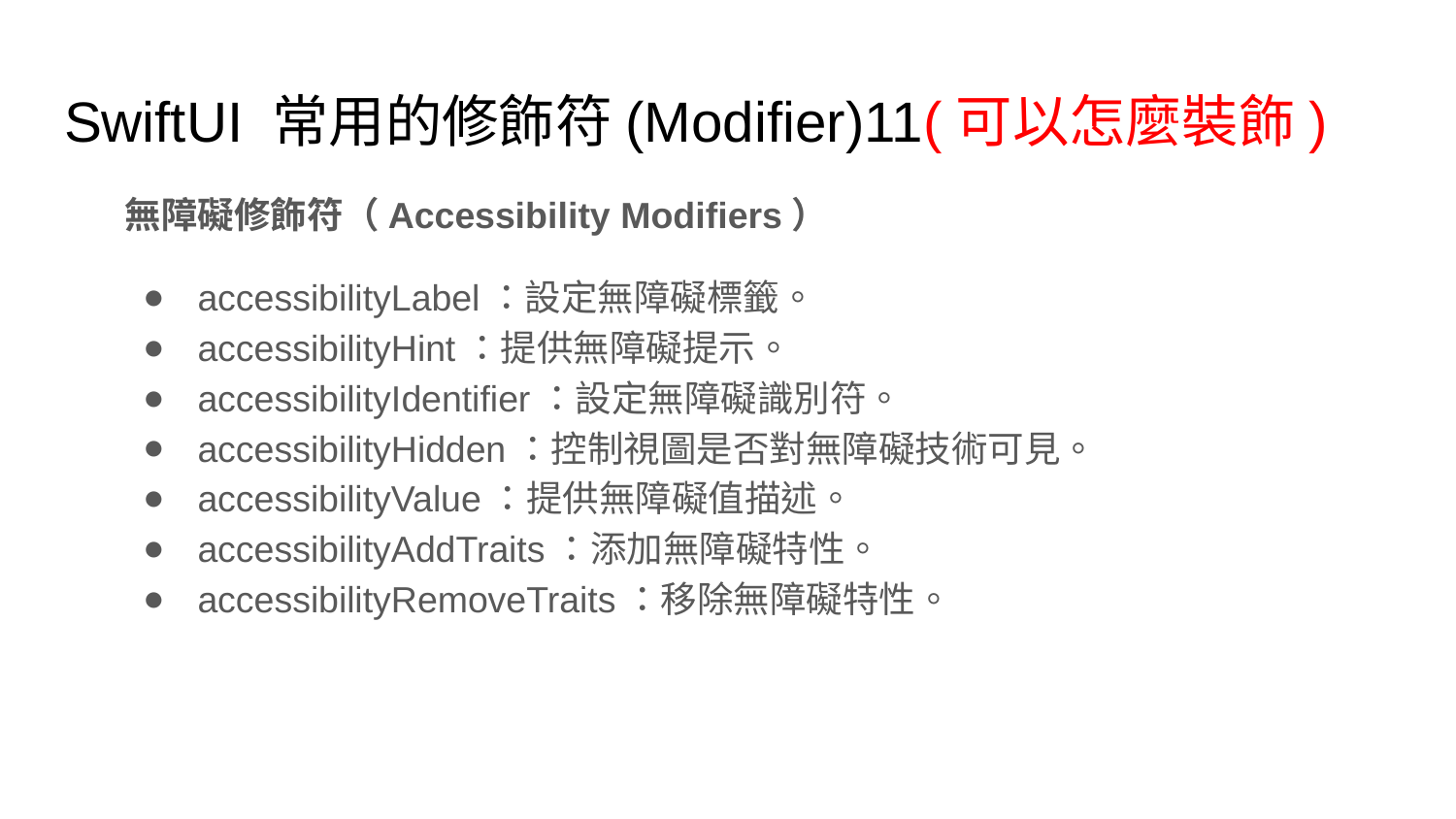

# SwiftUI 常用的修飾符(Modifier)11(可以怎麼裝飾)
無障礙修飾符（Accessibility Modifiers）
accessibilityLabel：設定無障礙標籤。
accessibilityHint：提供無障礙提示。
accessibilityIdentifier：設定無障礙識別符。
accessibilityHidden：控制視圖是否對無障礙技術可見。
accessibilityValue：提供無障礙值描述。
accessibilityAddTraits：添加無障礙特性。
accessibilityRemoveTraits：移除無障礙特性。